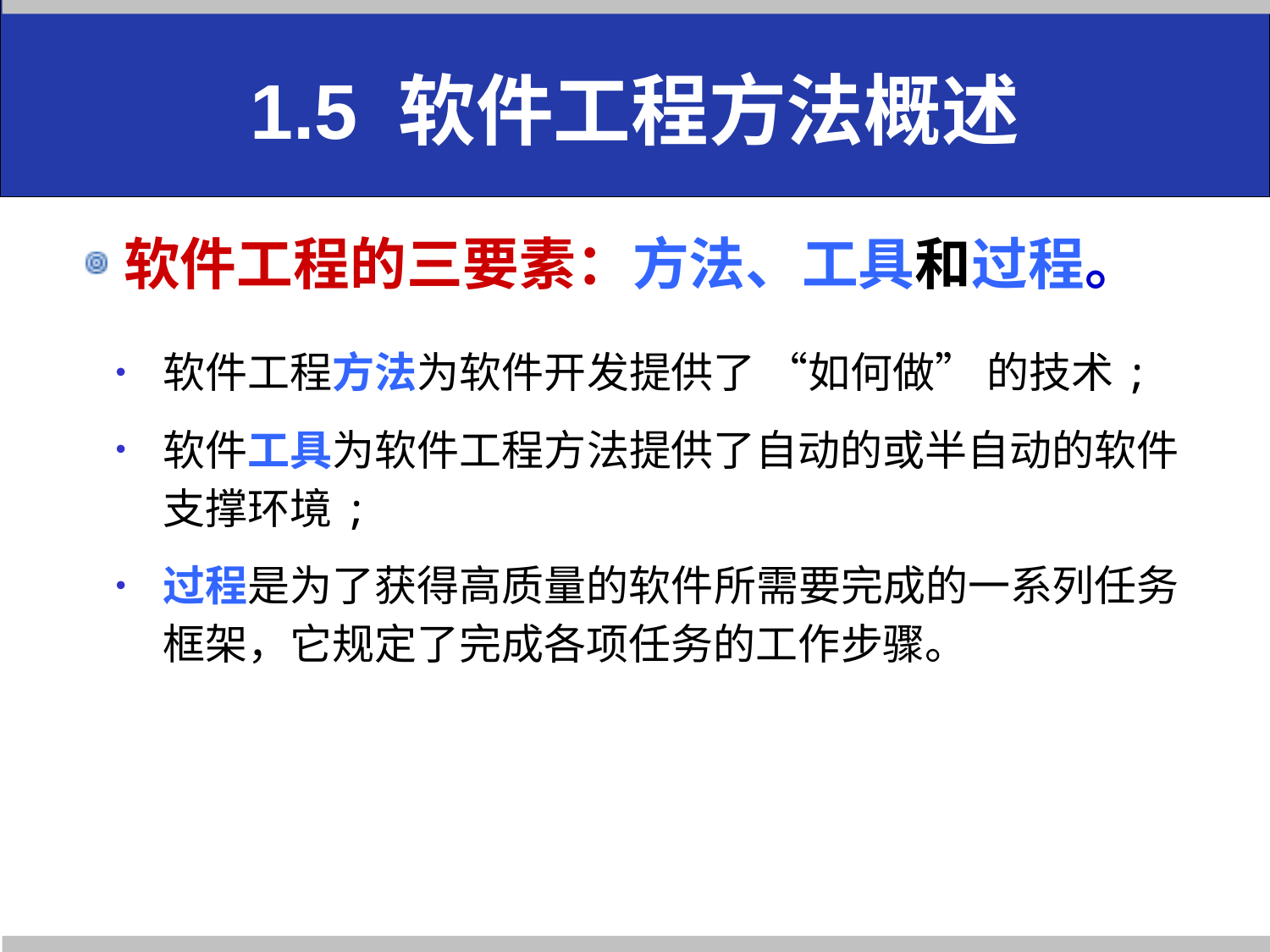

# 1.5 软件工程方法概述
软件工程的三要素：方法、工具和过程。
软件工程方法为软件开发提供了 “如何做” 的技术;
软件工具为软件工程方法提供了自动的或半自动的软件支撑环境;
过程是为了获得高质量的软件所需要完成的一系列任务框架，它规定了完成各项任务的工作步骤。